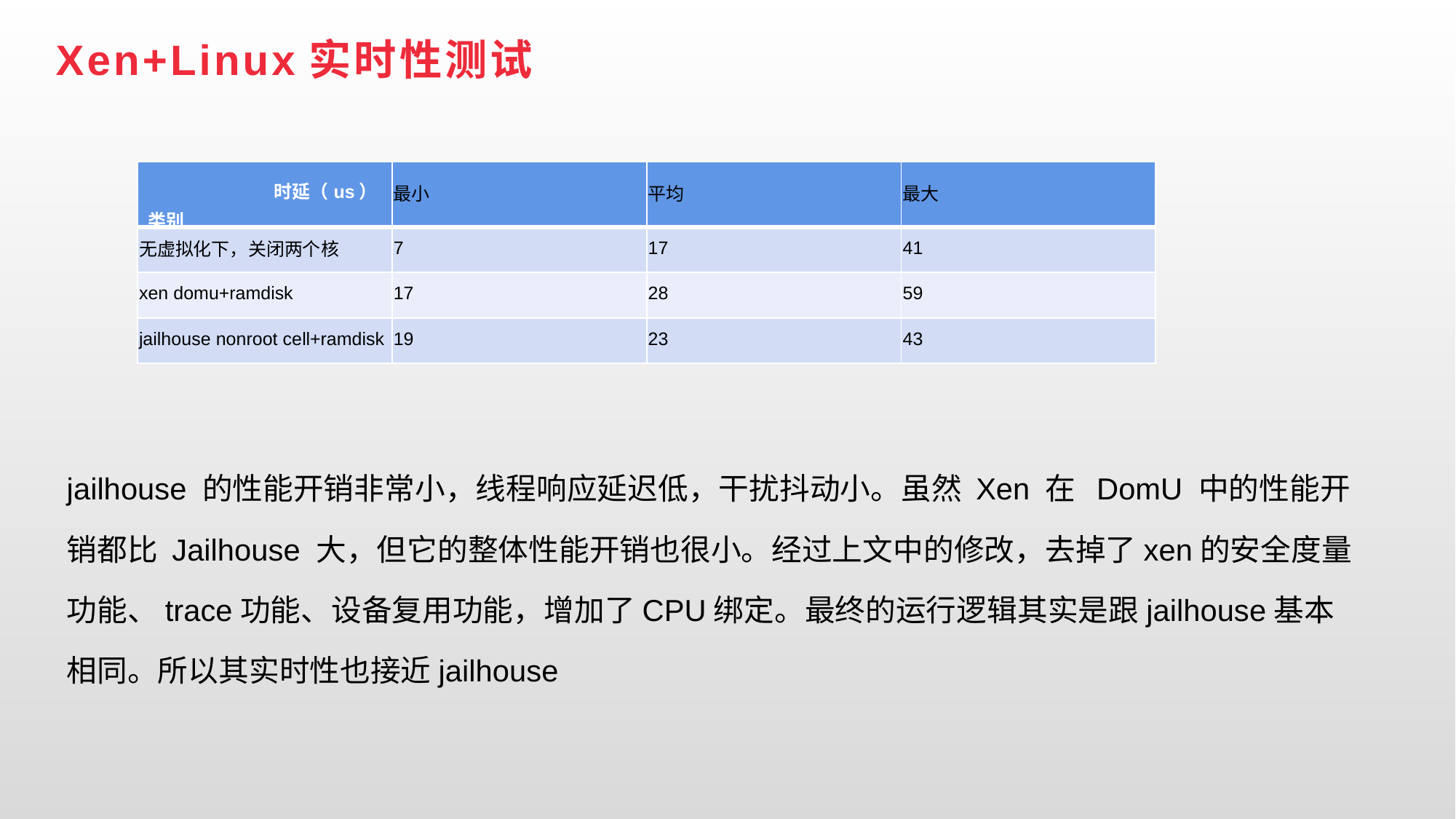

Xen+Linux实时性测试
| 时延（us） 类别 | 最小 | 平均 | 最大 |
| --- | --- | --- | --- |
| 无虚拟化下，关闭两个核 | 7 | 17 | 41 |
| xen domu+ramdisk | 17 | 28 | 59 |
| jailhouse nonroot cell+ramdisk | 19 | 23 | 43 |
jailhouse 的性能开销非常小，线程响应延迟低，干扰抖动小。虽然 Xen 在  DomU 中的性能开销都比 Jailhouse 大，但它的整体性能开销也很小。经过上文中的修改，去掉了xen的安全度量功能、trace功能、设备复用功能，增加了CPU绑定。最终的运行逻辑其实是跟jailhouse基本相同。所以其实时性也接近jailhouse